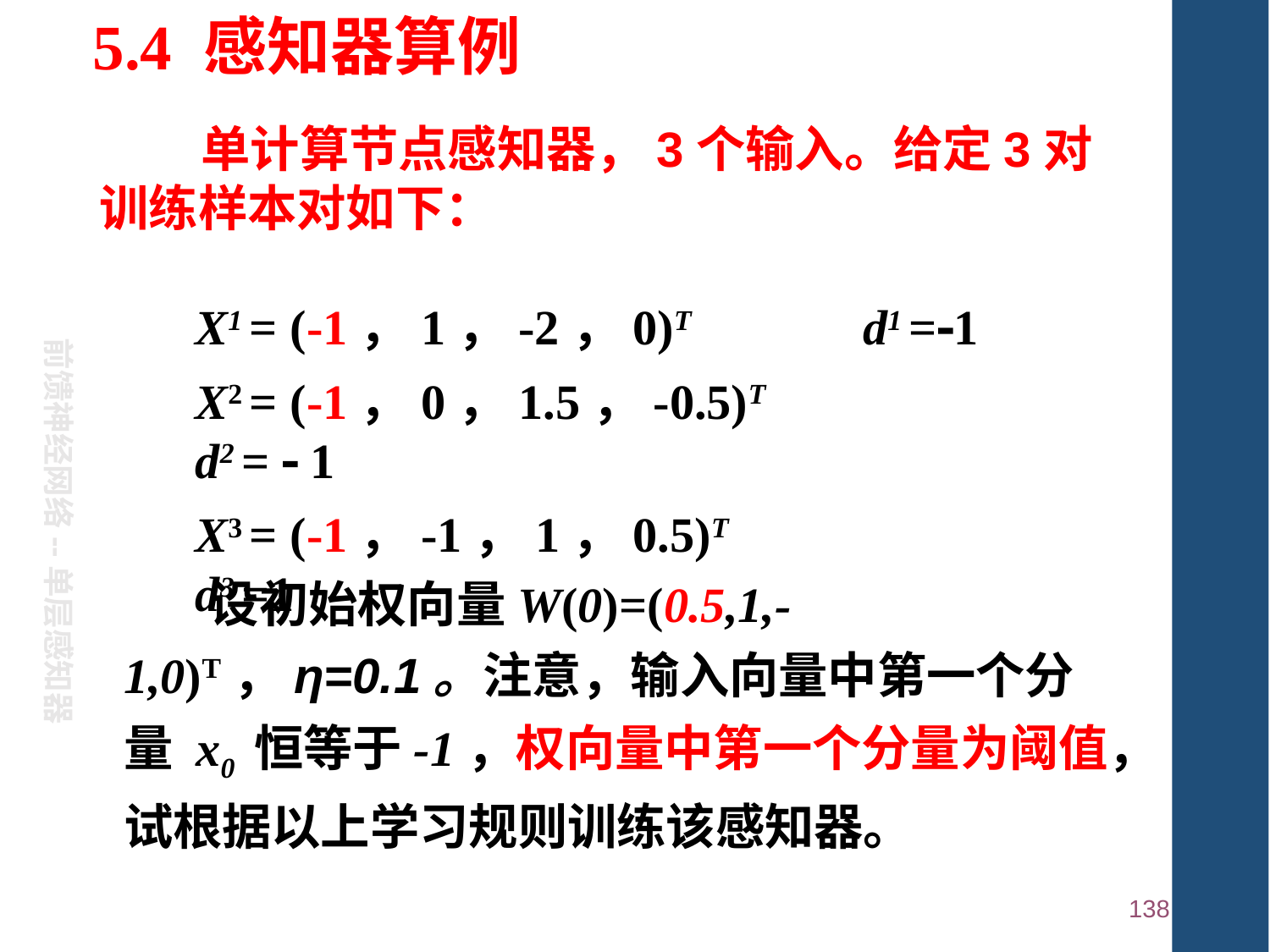

5.4 感知器算例

        单计算节点感知器，3个输入。给定3对训练样本对如下：
X1 = (-1，1，-2，0)T	             d1 =−1
X2 = (-1，0，1.5，-0.5)T	            d2 = − 1
X3 = (-1，-1，1，0.5)T	            d3 =1
前馈神经网络--单层感知器
        设初始权向量W(0)=(0.5,1,-1,0)T，η=0.1。注意，输入向量中第一个分量 x0 恒等于-1，权向量中第一个分量为阈值，试根据以上学习规则训练该感知器。
138